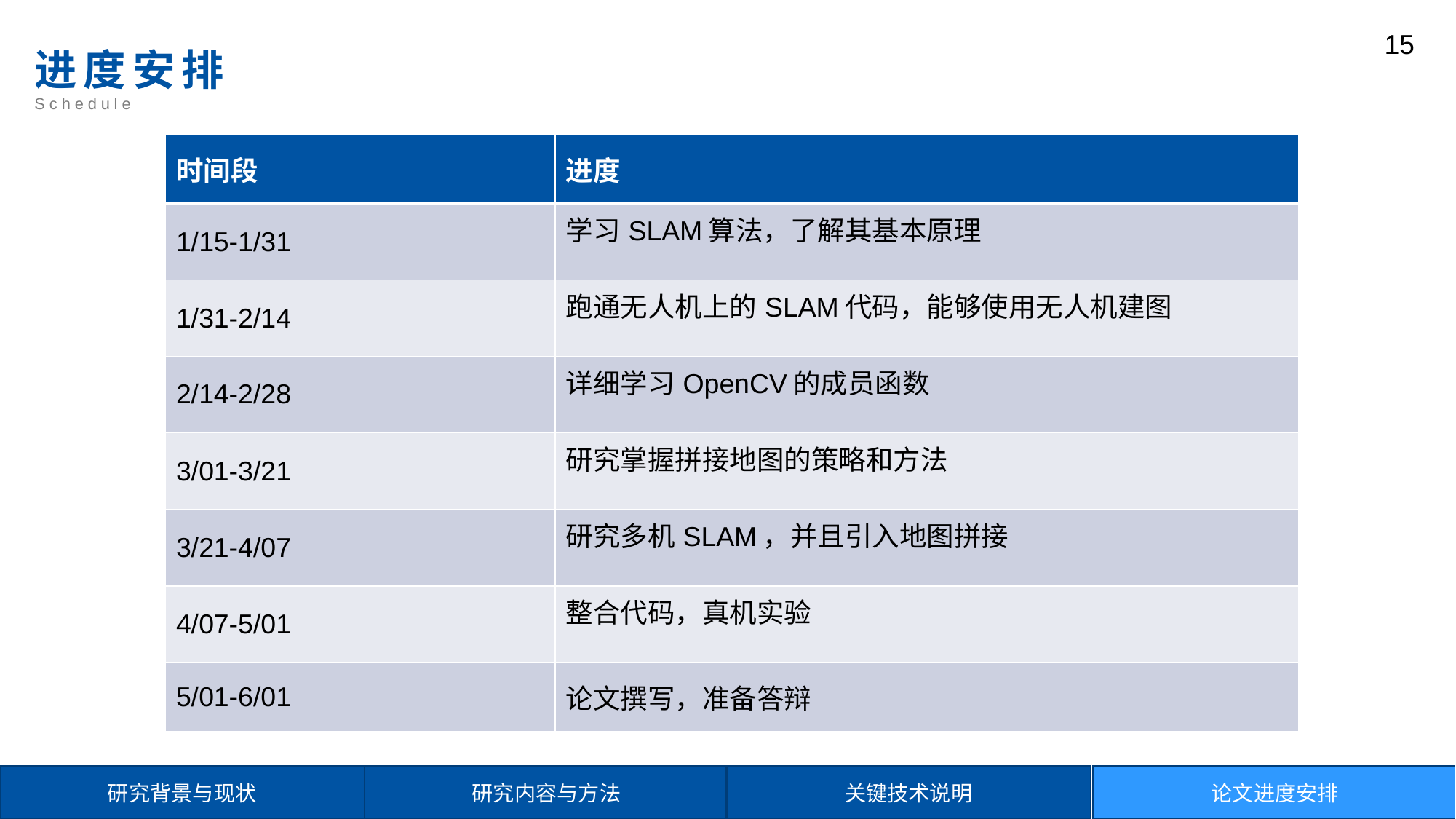

15
# 进度安排 S c h e d u l e
| 时间段 | 进度 |
| --- | --- |
| 1/15-1/31 | 学习SLAM算法，了解其基本原理 |
| 1/31-2/14 | 跑通无人机上的SLAM代码，能够使用无人机建图 |
| 2/14-2/28 | 详细学习OpenCV的成员函数 |
| 3/01-3/21 | 研究掌握拼接地图的策略和方法 |
| 3/21-4/07 | 研究多机SLAM，并且引入地图拼接 |
| 4/07-5/01 | 整合代码，真机实验 |
| 5/01-6/01 | 论文撰写，准备答辩 |
研究背景与现状
研究内容与方法
关键技术说明
论文进度安排